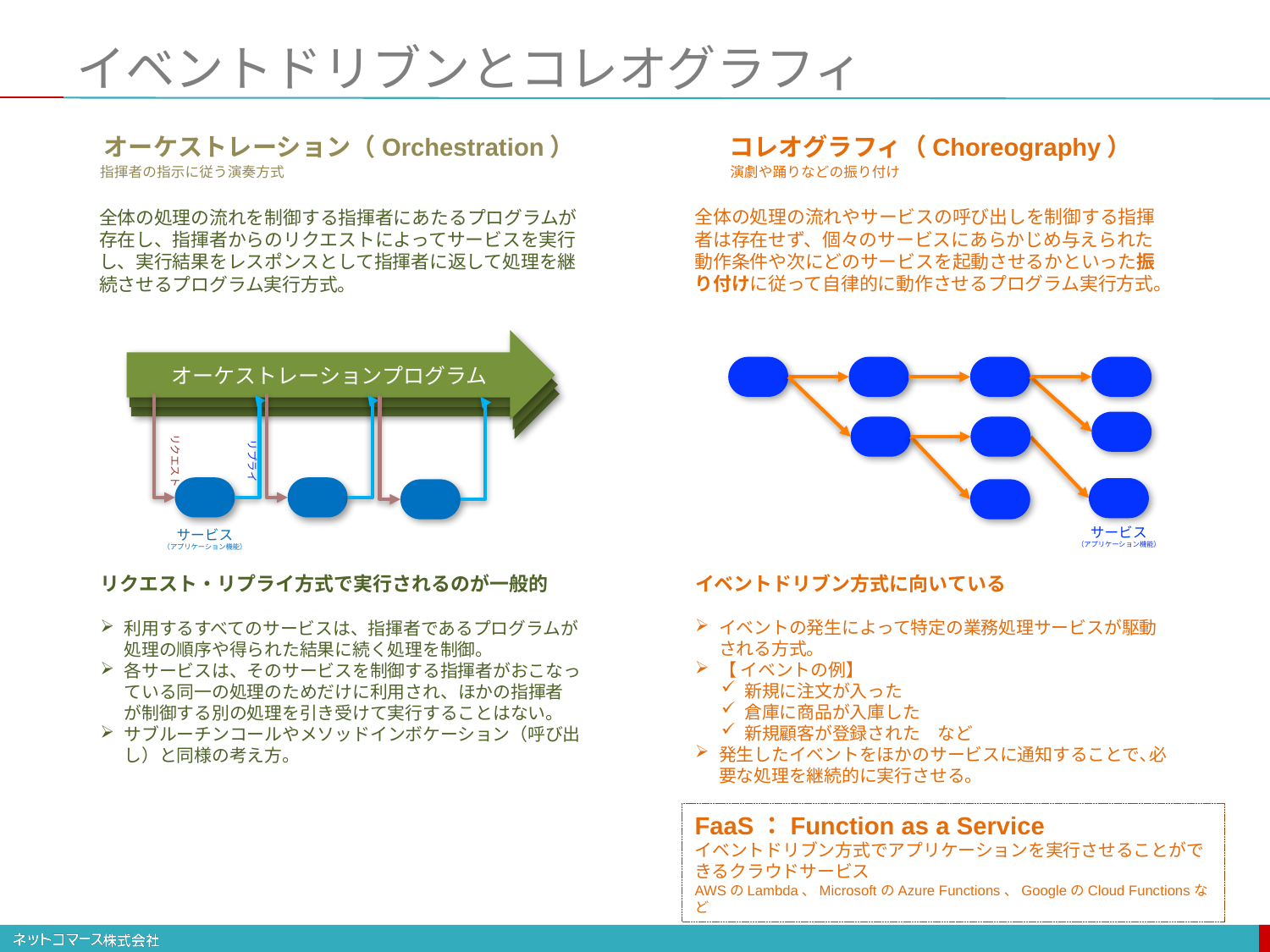

# イベントドリブンとコレオグラフィ
コレオグラフィ（Choreography）
オーケストレーション（Orchestration）
演劇や踊りなどの振り付け
指揮者の指示に従う演奏方式
全体の処理の流れやサービスの呼び出しを制御する指揮者は存在せず、個々のサービスにあらかじめ与えられた動作条件や次にどのサービスを起動させるかといった振り付けに従って自律的に動作させるプログラム実行方式。
全体の処理の流れを制御する指揮者にあたるプログラムが存在し、指揮者からのリクエストによってサービスを実行し、実行結果をレスポンスとして指揮者に返して処理を継続させるプログラム実行方式。
オーケストレーションプログラム

リクエスト
リプライ

サービス
（アプリケーション機能）
サービス
（アプリケーション機能）
リクエスト・リプライ方式で実行されるのが一般的

利用するすべてのサービスは、指揮者であるプログラムが処理の順序や得られた結果に続く処理を制御。
各サービスは、そのサービスを制御する指揮者がおこなっている同一の処理のためだけに利用され、ほかの指揮者が制御する別の処理を引き受けて実行することはない。
サブルーチンコールやメソッドインボケーション（呼び出し）と同様の考え方。
イベントドリブン方式に向いている

イベントの発生によって特定の業務処理サービスが駆動される方式。
【 イベントの例】
新規に注文が入った
倉庫に商品が入庫した
新規顧客が登録された　など
発生したイベントをほかのサービスに通知することで､必要な処理を継続的に実行させる。
FaaS：Function as a Service
イベントドリブン方式でアプリケーションを実行させることができるクラウドサービス
AWSのLambda、MicrosoftのAzure Functions、GoogleのCloud Functionsなど
115